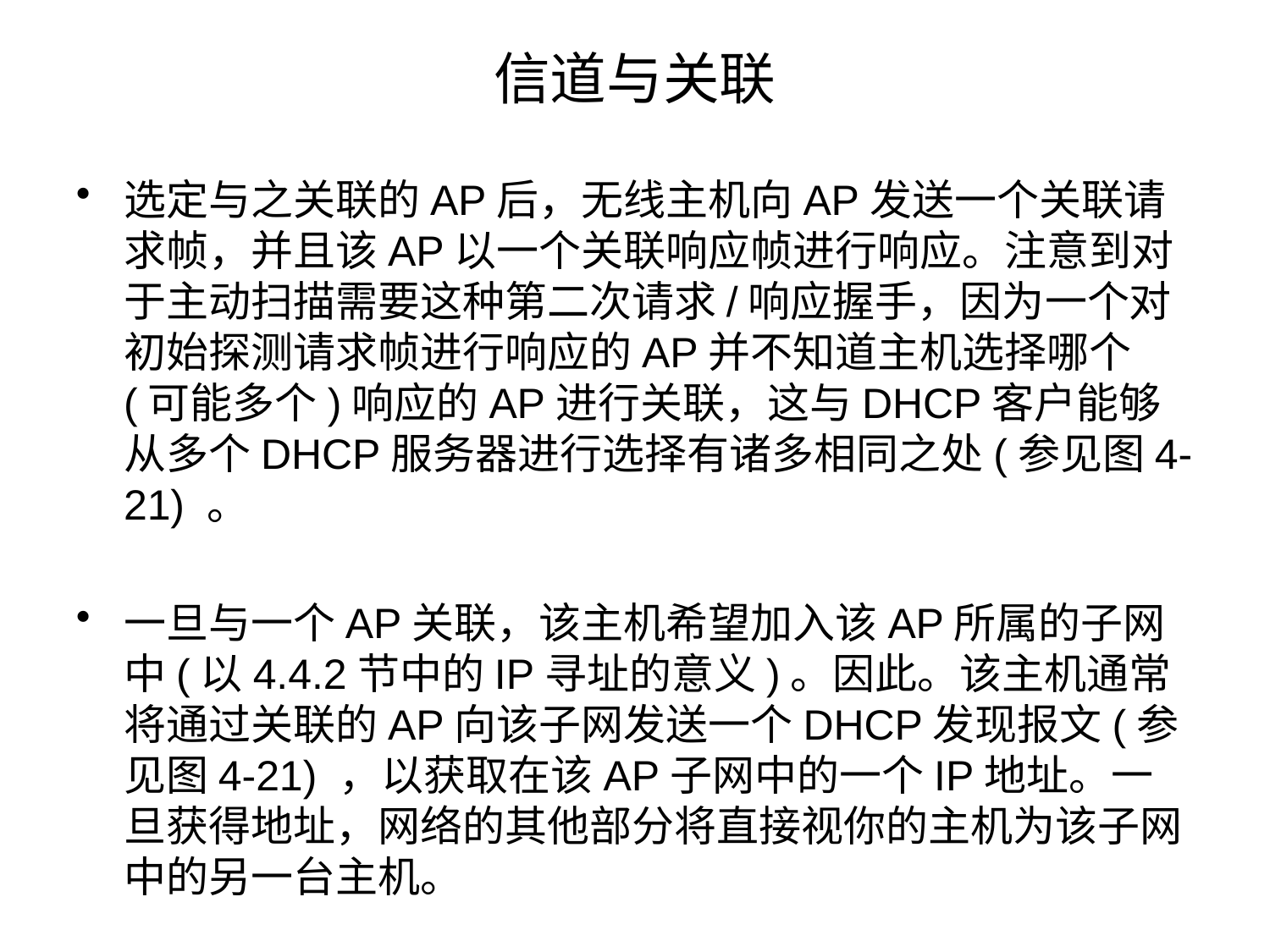

# 信道与关联
选定与之关联的AP后，无线主机向AP发送一个关联请求帧，并且该AP以一个关联响应帧进行响应。注意到对于主动扫描需要这种第二次请求/响应握手，因为一个对初始探测请求帧进行响应的AP并不知道主机选择哪个(可能多个)响应的AP进行关联，这与DHCP客户能够从多个DHCP服务器进行选择有诸多相同之处(参见图4-21) 。

一旦与一个AP关联，该主机希望加入该AP所属的子网中(以4.4.2节中的IP寻址的意义)。因此。该主机通常将通过关联的AP向该子网发送一个DHCP发现报文(参见图4-21) ，以获取在该AP子网中的一个IP地址。一旦获得地址，网络的其他部分将直接视你的主机为该子网中的另一台主机。